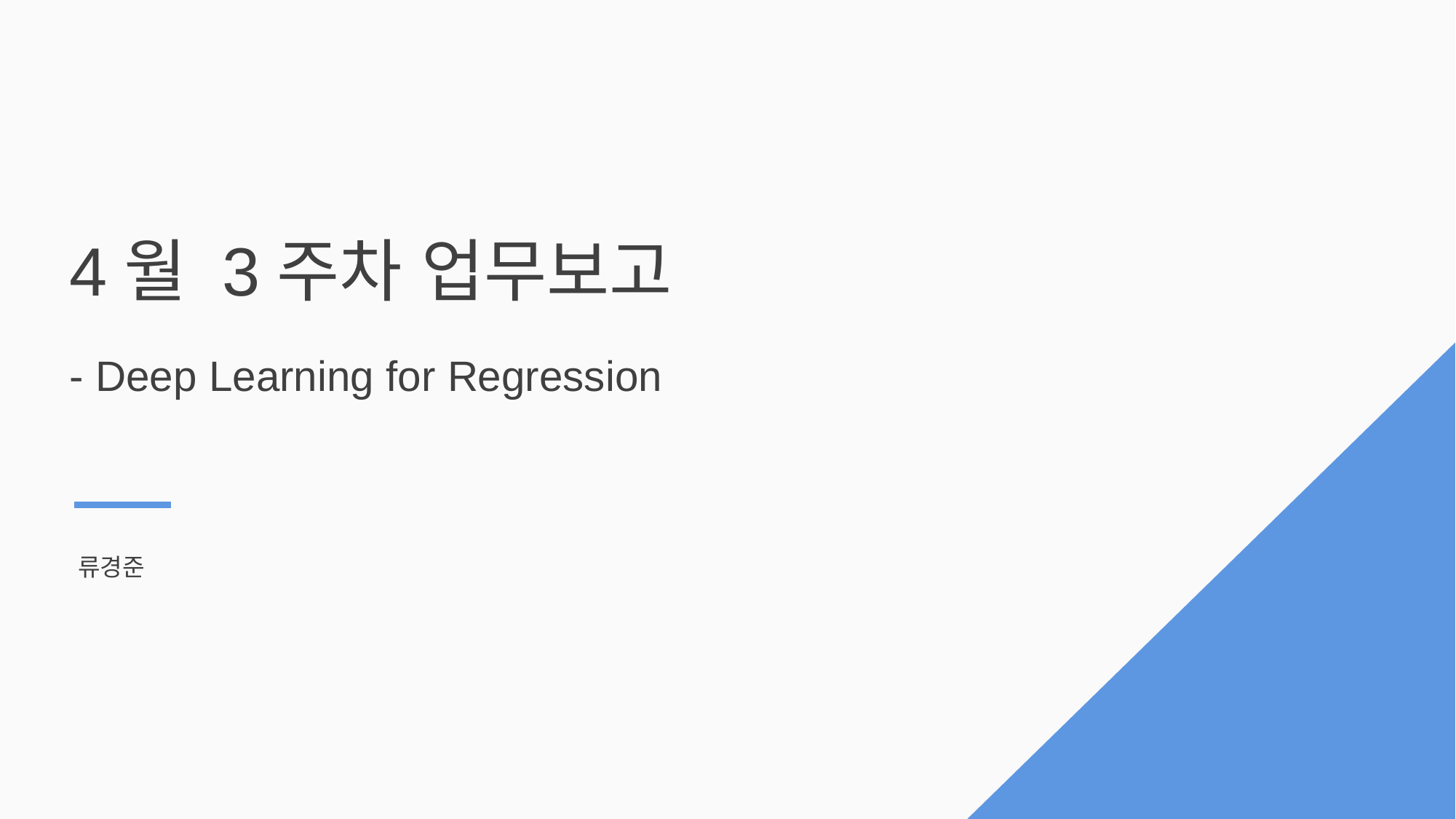

4월 3주차 업무보고

- Deep Learning for Regression
류경준

6